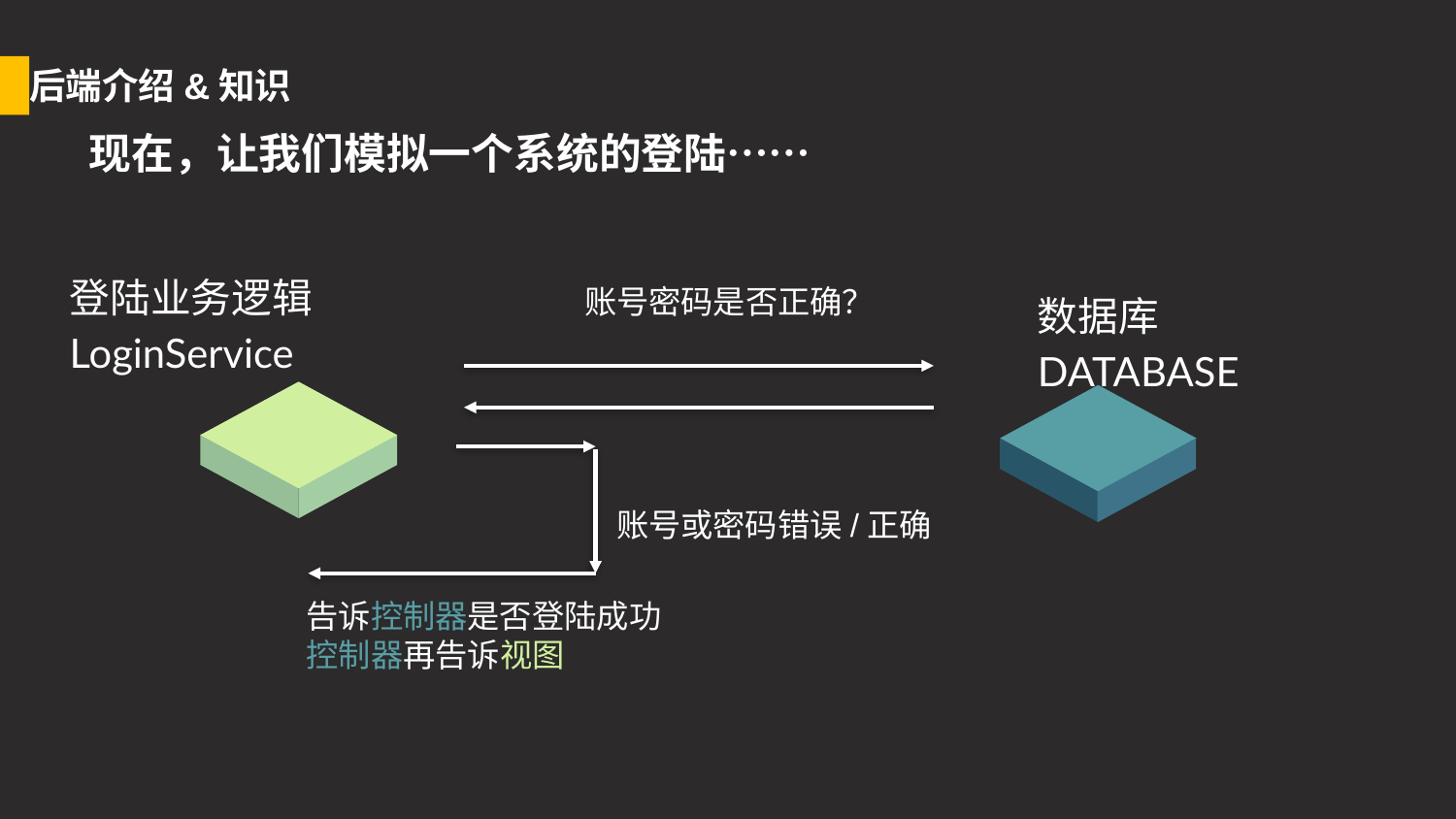

后端介绍&知识
现在，让我们模拟一个系统的登陆……
登陆业务逻辑
LoginService
账号密码是否正确？
数据库 DATABASE

账号或密码错误/正确
告诉控制器是否登陆成功
控制器再告诉视图